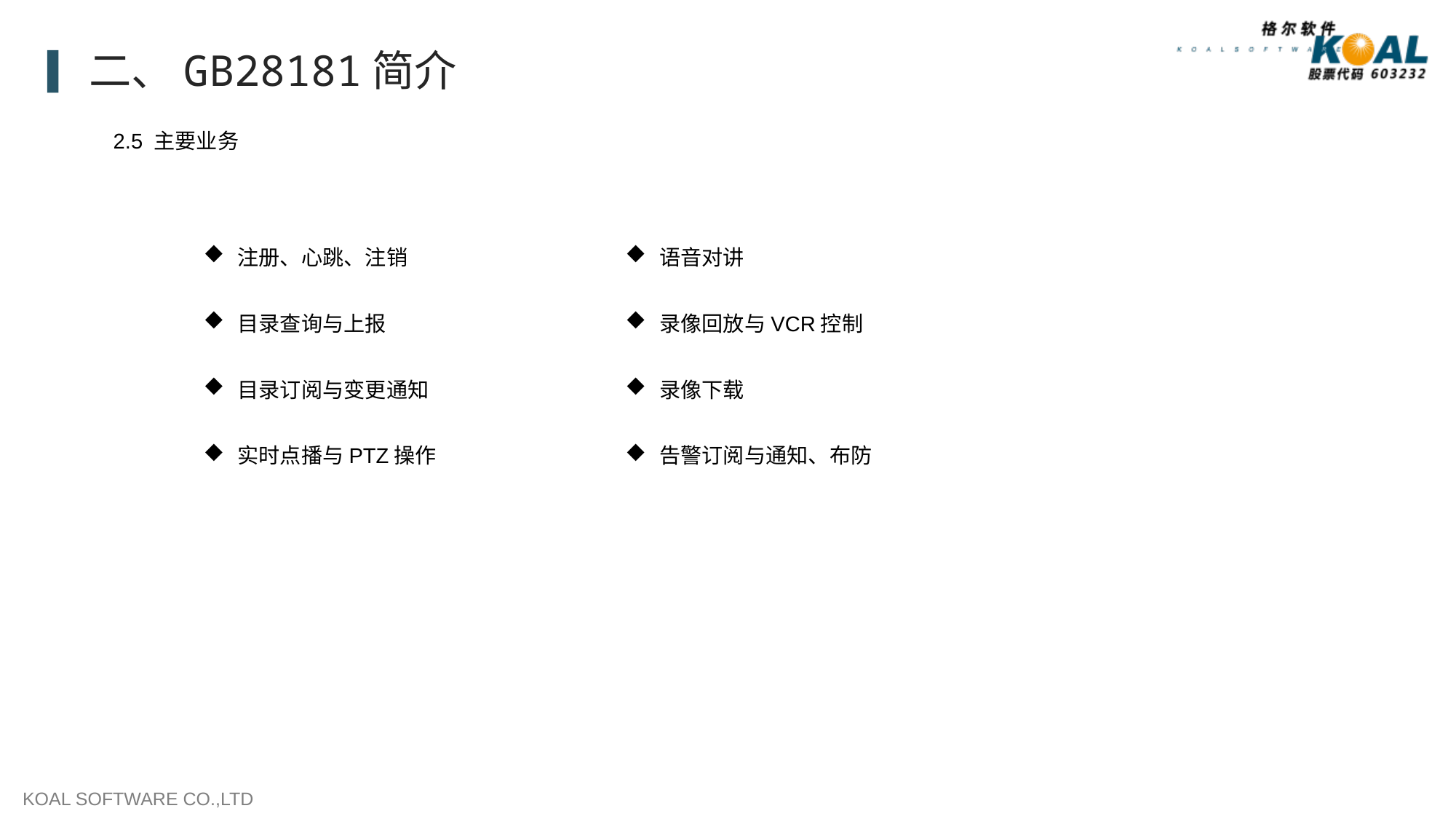

二、GB28181简介

2.5 主要业务
注册、心跳、注销
目录查询与上报
目录订阅与变更通知
实时点播与PTZ操作
语音对讲
录像回放与VCR控制
录像下载
告警订阅与通知、布防